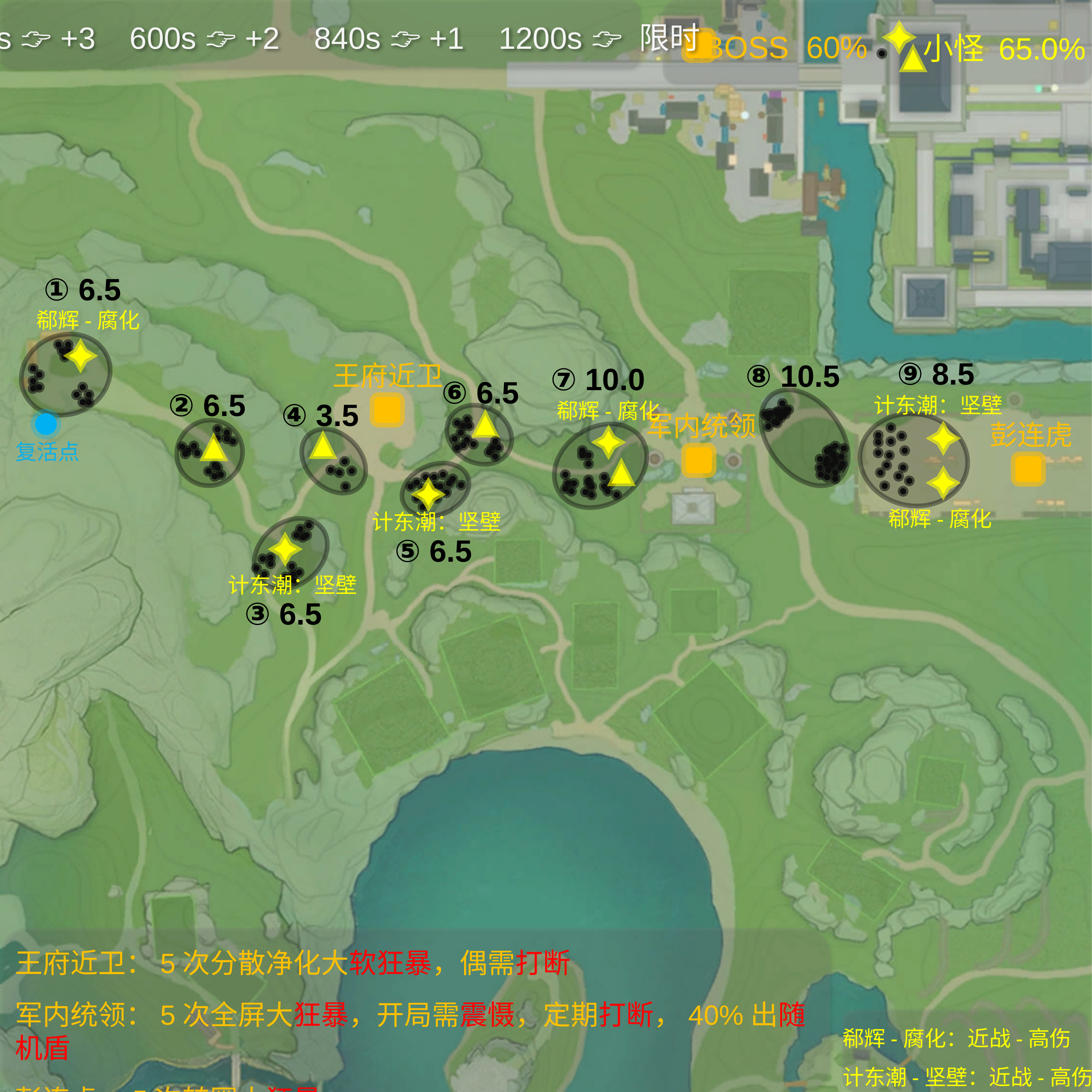

360s 👉 +3    600s 👉 +2    840s 👉 +1    1200s 👉 限时

小怪 65.0%
BOSS  60%

① 6.5
郗辉-腐化

⑨ 8.5
⑧ 10.5
王府近卫
⑦ 10.0

⑥ 6.5

② 6.5

计东潮：坚壁
④ 3.5

郗辉-腐化

军内统领

彭连虎

复活点

郗辉-腐化
计东潮：坚壁

⑤ 6.5

计东潮：坚壁

③ 6.5

王府近卫：5次分散净化大软狂暴，偶需打断
军内统领：5次全屏大狂暴，开局需震慑，定期打断，40%出随机盾
彭连虎：5次转圈大狂暴
郗辉-腐化：近战-高伤
计东潮-坚壁：近战-高伤